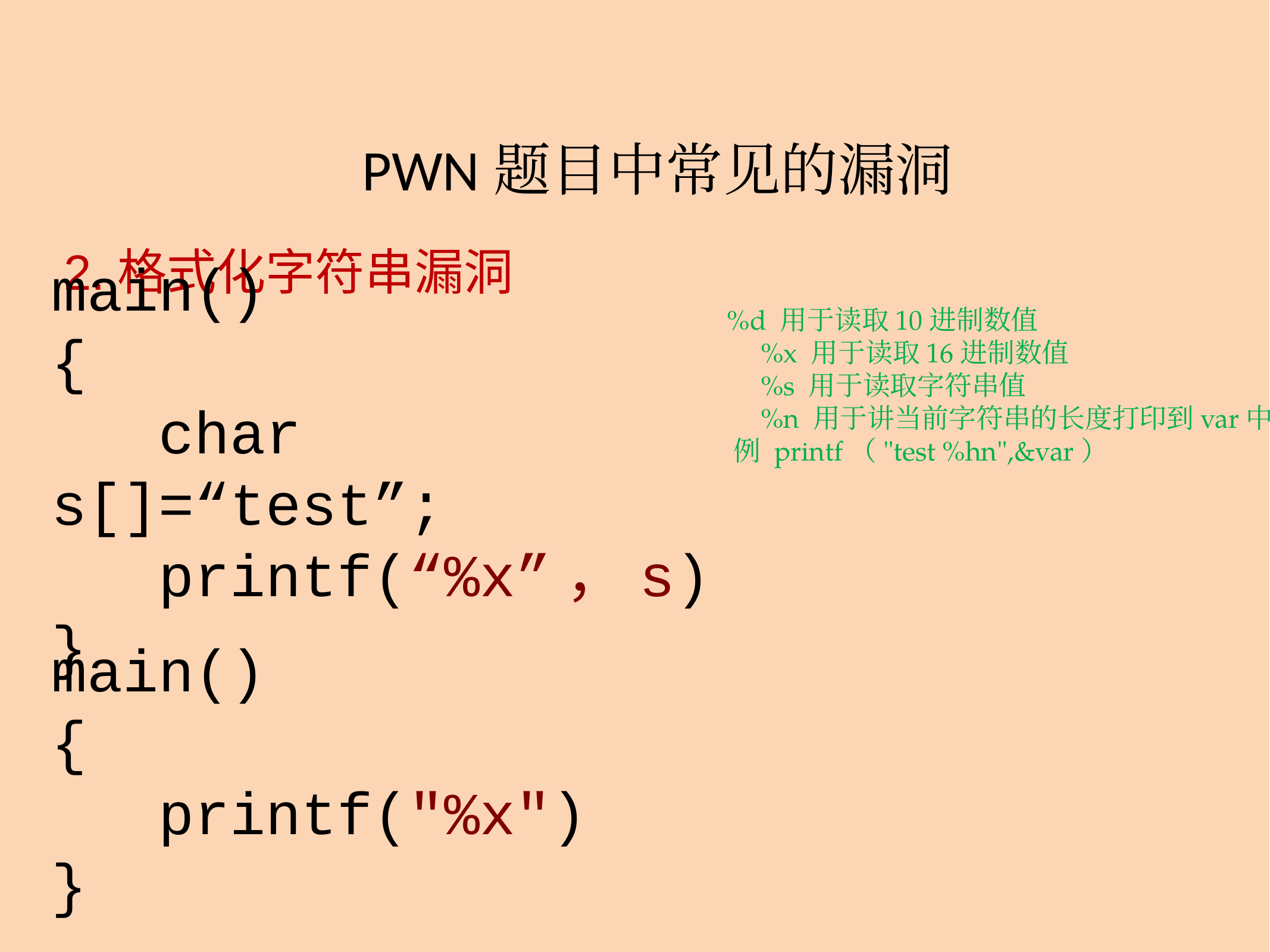

# PWN题目中常见的漏洞
2.格式化字符串漏洞
main()
{
   char s[]=“test”;
   printf(“%x”，s)
}
    %d 用于读取10进制数值
　　%x 用于读取16进制数值
　　%s 用于读取字符串值
　　%n 用于讲当前字符串的长度打印到var中，
    例 printf（"test %hn",&var）
main()
{
   printf("%x")
}